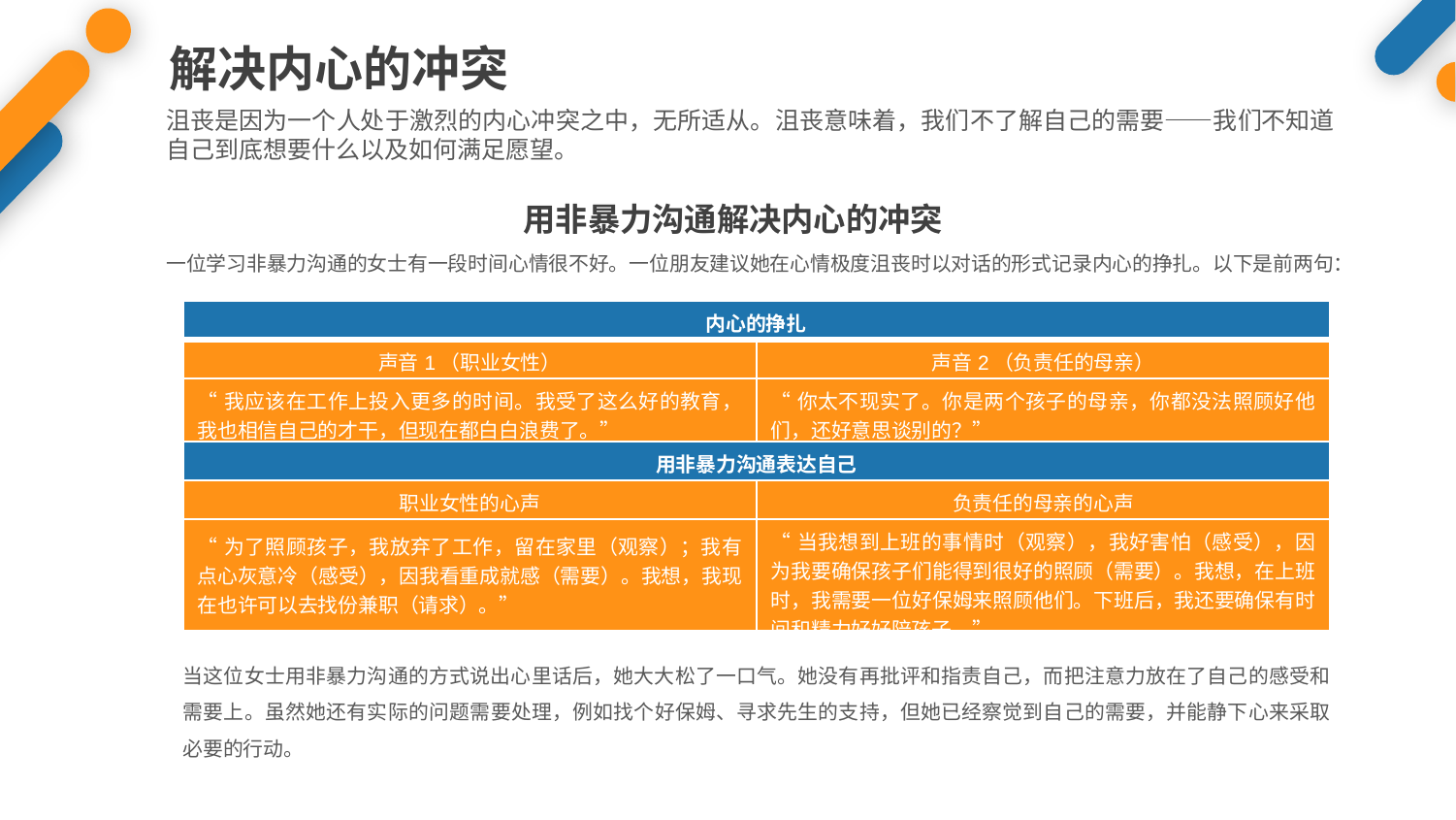

解决内心的冲突
沮丧是因为一个人处于激烈的内心冲突之中，无所适从。沮丧意味着，我们不了解自己的需要——我们不知道自己到底想要什么以及如何满足愿望。
用非暴力沟通解决内心的冲突
一位学习非暴力沟通的女士有一段时间心情很不好。一位朋友建议她在心情极度沮丧时以对话的形式记录内心的挣扎。以下是前两句：
| 内心的挣扎 |  |
| --- | --- |
| 声音1（职业女性） | 声音2（负责任的母亲） |
| “我应该在工作上投入更多的时间。我受了这么好的教育，我也相信自己的才干，但现在都白白浪费了。” | “你太不现实了。你是两个孩子的母亲，你都没法照顾好他们，还好意思谈别的？” |
| 用非暴力沟通表达自己 |  |
| 职业女性的心声 | 负责任的母亲的心声 |
| “为了照顾孩子，我放弃了工作，留在家里（观察）；我有点心灰意冷（感受），因我看重成就感（需要）。我想，我现在也许可以去找份兼职（请求）。” | “当我想到上班的事情时（观察），我好害怕（感受），因为我要确保孩子们能得到很好的照顾（需要）。我想，在上班时，我需要一位好保姆来照顾他们。下班后，我还要确保有时间和精力好好陪孩子。” |
当这位女士用非暴力沟通的方式说出心里话后，她大大松了一口气。她没有再批评和指责自己，而把注意力放在了自己的感受和需要上。虽然她还有实际的问题需要处理，例如找个好保姆、寻求先生的支持，但她已经察觉到自己的需要，并能静下心来采取必要的行动。